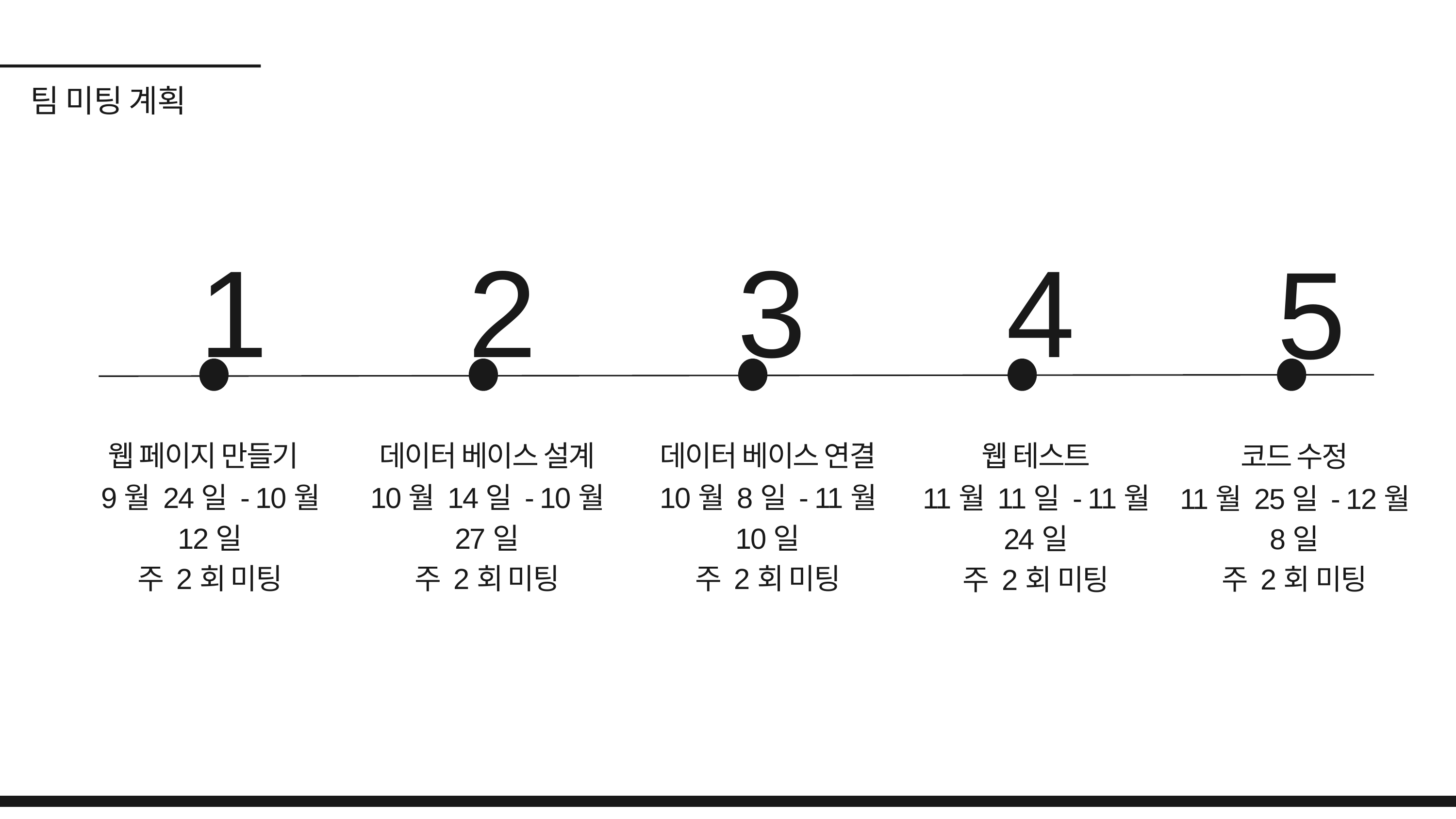

팀 미팅 계획
1
2
3
4
5

웹 페이지 만들기
데이터 베이스 설계
데이터 베이스 연결
웹 테스트
코드 수정
9월 24일 - 10월 12일
주 2회 미팅
10월 14일 - 10월 27일
주 2회 미팅
10월 8일 - 11월 10일
주 2회 미팅
11월 11일 - 11월 24일
주 2회 미팅
11월 25일 - 12월 8일
주 2회 미팅